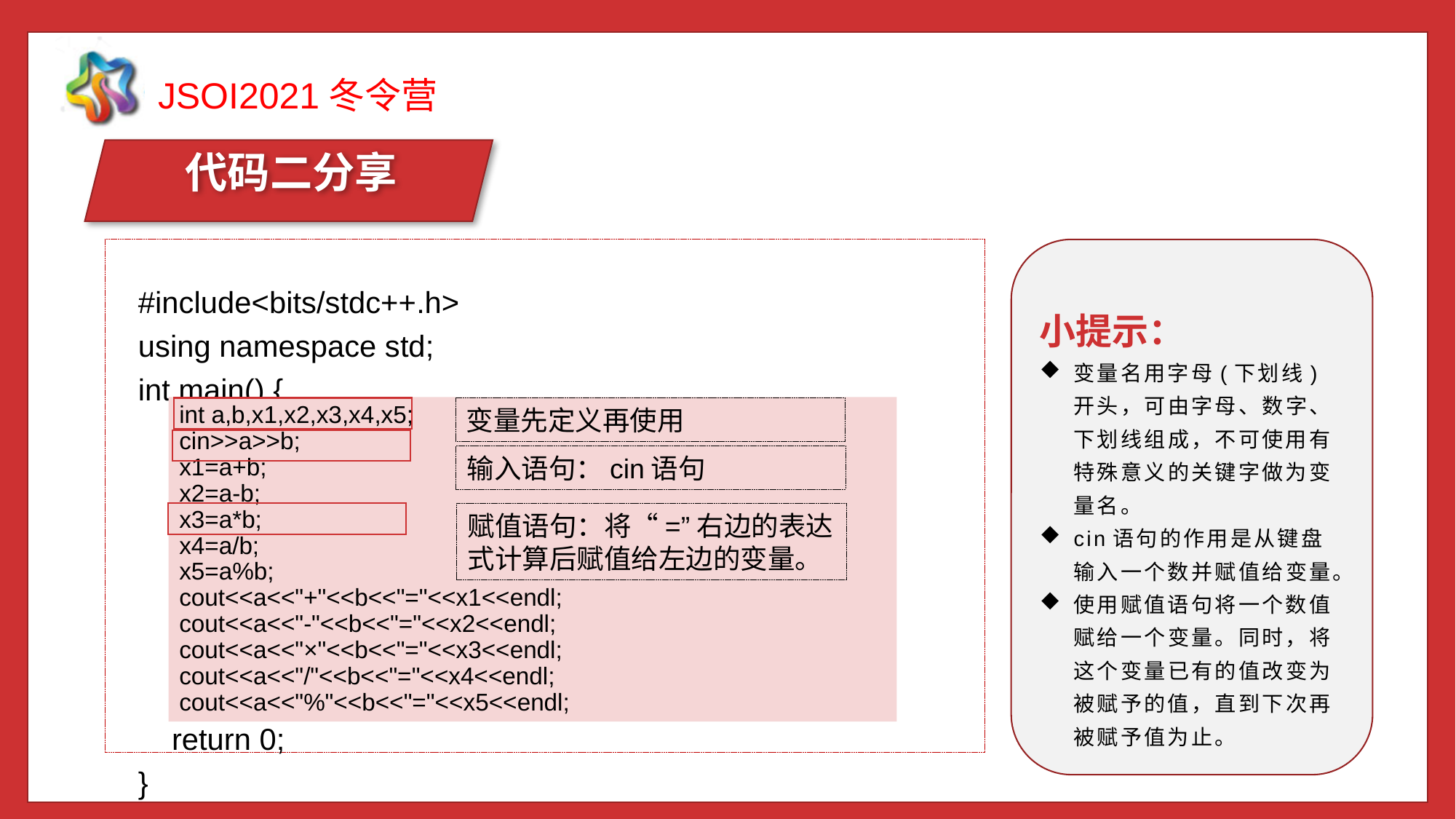

代码二分享

小提示：
变量名用字母(下划线)开头，可由字母、数字、下划线组成，不可使用有特殊意义的关键字做为变量名。
cin语句的作用是从键盘输入一个数并赋值给变量。
使用赋值语句将一个数值赋给一个变量。同时，将这个变量已有的值改变为被赋予的值，直到下次再被赋予值为止。
#include<bits/stdc++.h>
using namespace std;
int main() {

    return 0;
}
int a,b,x1,x2,x3,x4,x5;
cin>>a>>b;
x1=a+b;
x2=a-b;
x3=a*b;
x4=a/b;
x5=a%b;
cout<<a<<"+"<<b<<"="<<x1<<endl;
cout<<a<<"-"<<b<<"="<<x2<<endl;
cout<<a<<"×"<<b<<"="<<x3<<endl;
cout<<a<<"/"<<b<<"="<<x4<<endl;
cout<<a<<"%"<<b<<"="<<x5<<endl;

变量先定义再使用

输入语句：cin语句

赋值语句：将“=”右边的表达式计算后赋值给左边的变量。